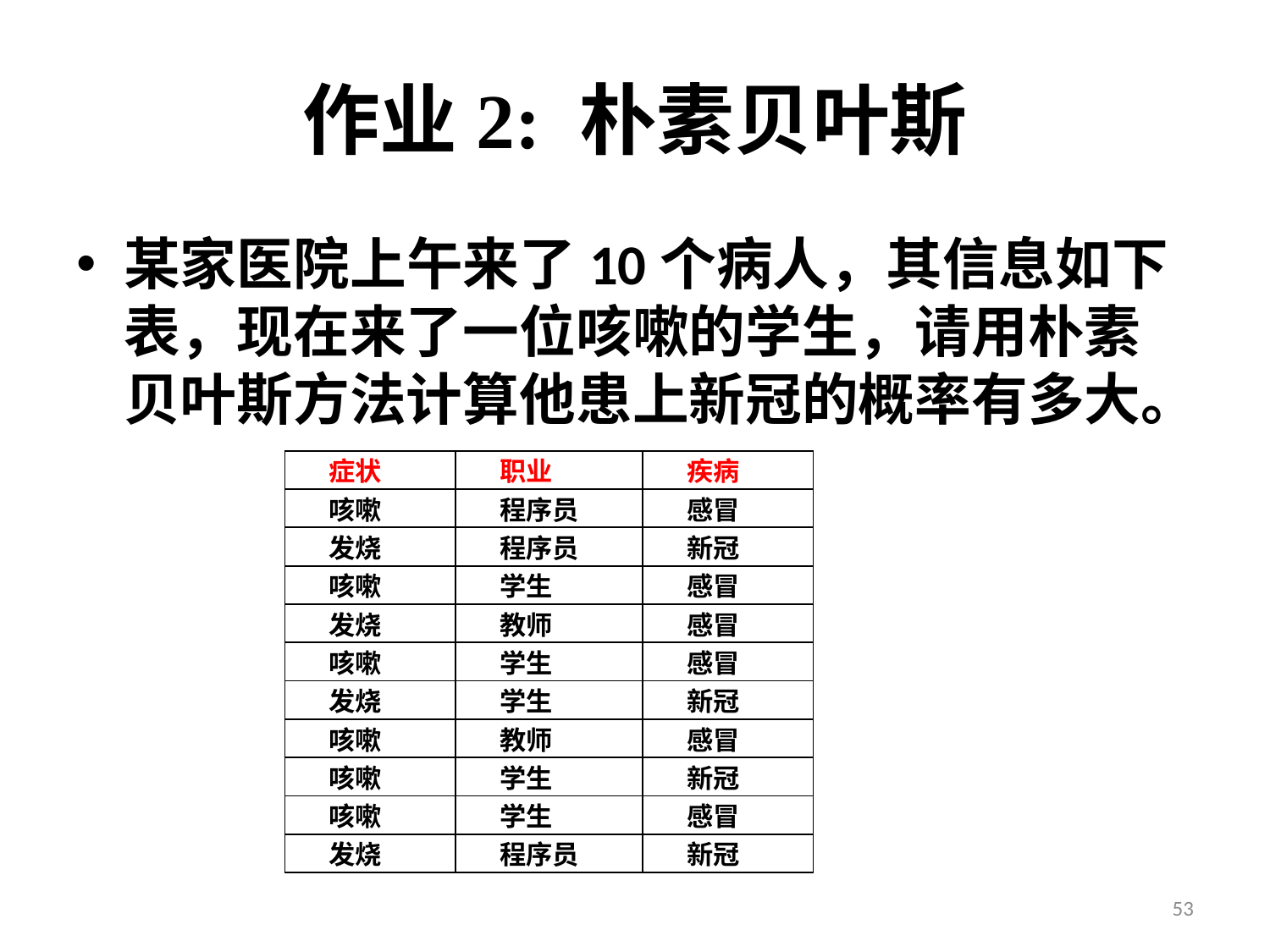

# 作业2: 朴素贝叶斯
某家医院上午来了10个病人，其信息如下表，现在来了一位咳嗽的学生，请用朴素贝叶斯方法计算他患上新冠的概率有多大。
| 症状 | 职业 | 疾病 |
| --- | --- | --- |
| 咳嗽 | 程序员 | 感冒 |
| 发烧 | 程序员 | 新冠 |
| 咳嗽 | 学生 | 感冒 |
| 发烧 | 教师 | 感冒 |
| 咳嗽 | 学生 | 感冒 |
| 发烧 | 学生 | 新冠 |
| 咳嗽 | 教师 | 感冒 |
| 咳嗽 | 学生 | 新冠 |
| 咳嗽 | 学生 | 感冒 |
| 发烧 | 程序员 | 新冠 |
53